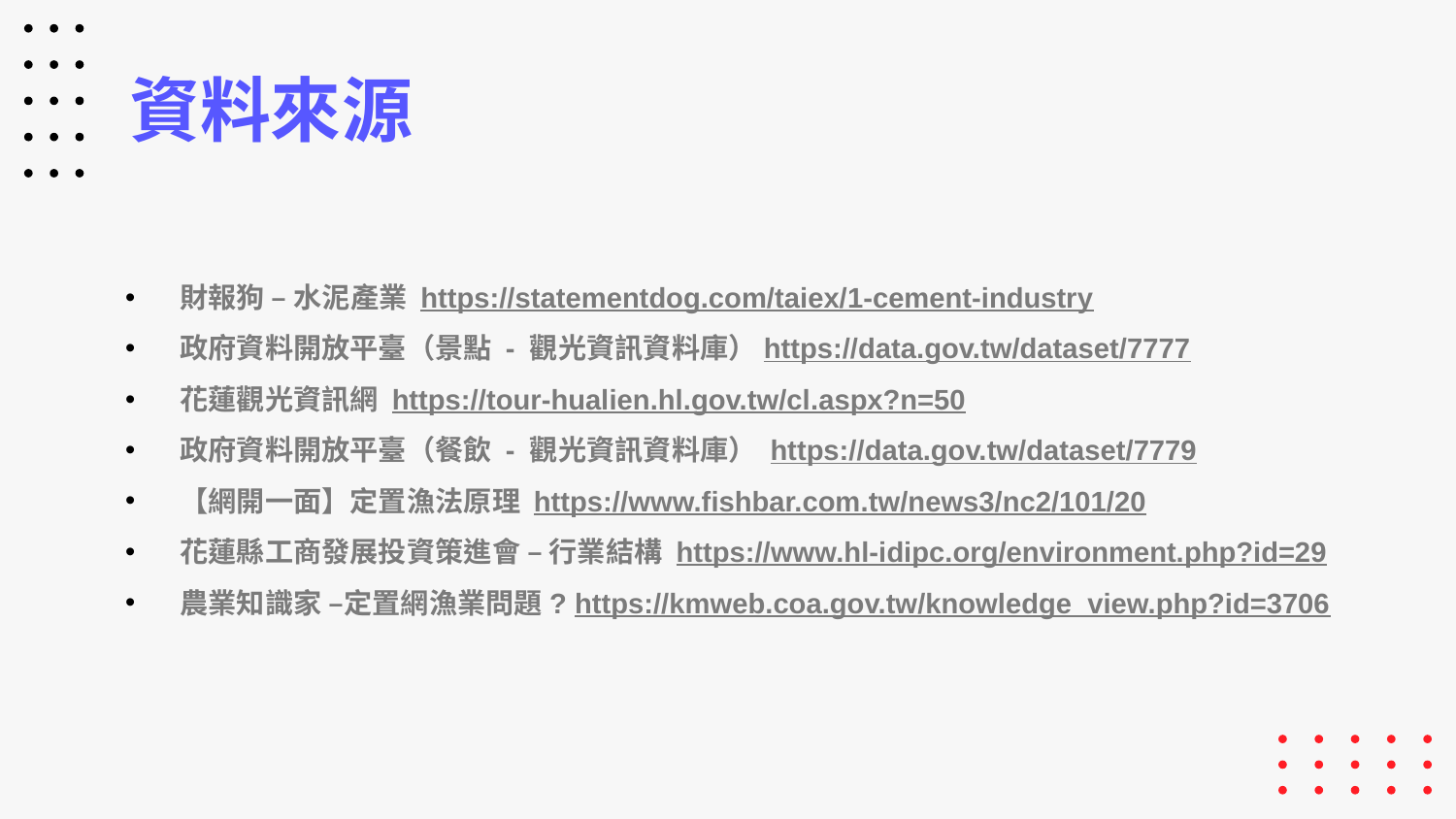

# 資料來源
財報狗 – 水泥產業 https://statementdog.com/taiex/1-cement-industry
政府資料開放平臺（景點 - 觀光資訊資料庫）https://data.gov.tw/dataset/7777
花蓮觀光資訊網 https://tour-hualien.hl.gov.tw/cl.aspx?n=50
政府資料開放平臺（餐飲 - 觀光資訊資料庫） https://data.gov.tw/dataset/7779
【網開一面】定置漁法原理 https://www.fishbar.com.tw/news3/nc2/101/20
花蓮縣工商發展投資策進會 – 行業結構 https://www.hl-idipc.org/environment.php?id=29
農業知識家 –定置網漁業問題? https://kmweb.coa.gov.tw/knowledge_view.php?id=3706